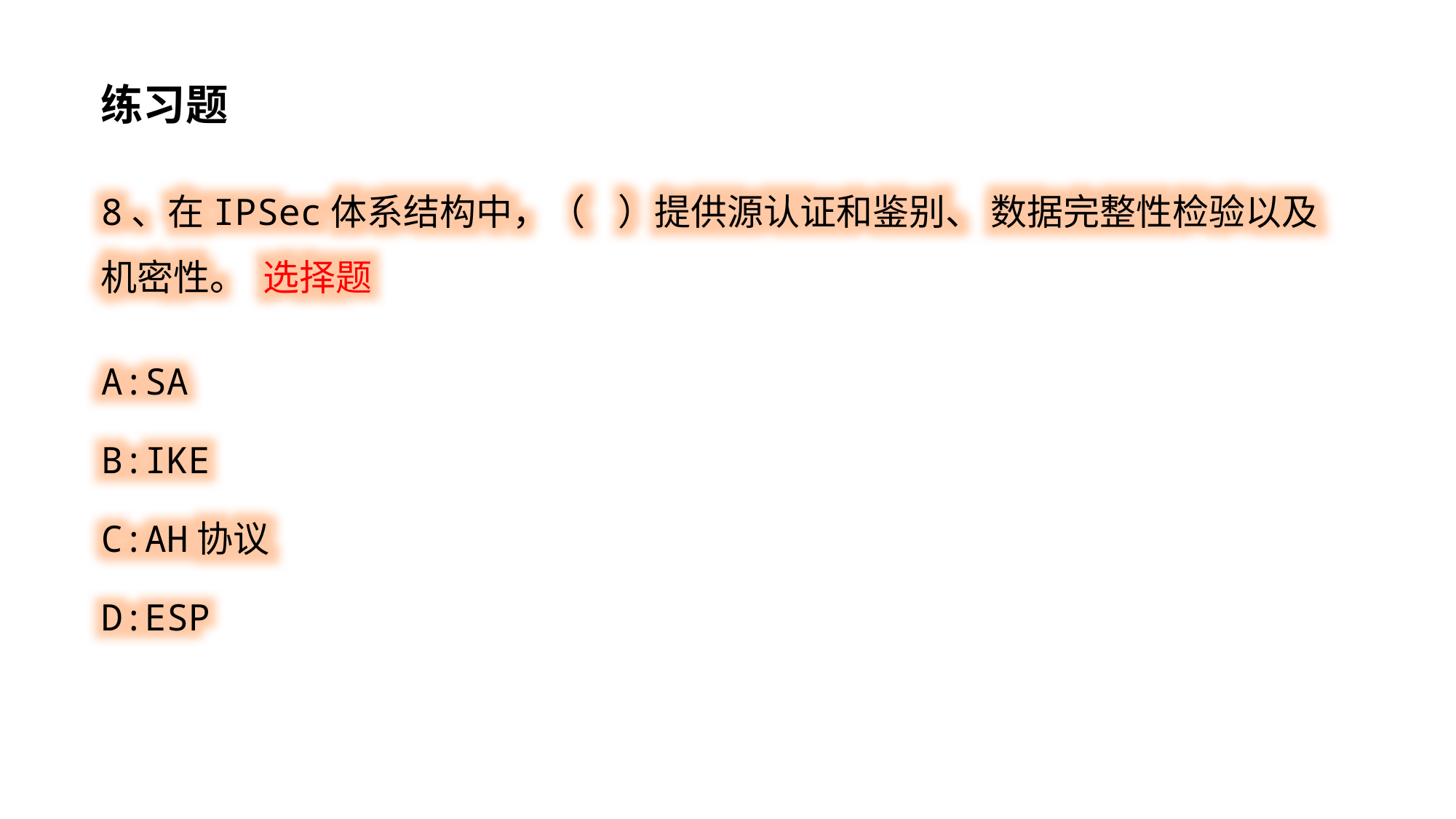

练习题
8、在IPSec体系结构中，（    ）提供源认证和鉴别、 数据完整性检验以及机密性。  选择题

A:SA

B:IKE

C:AH协议

D:ESP